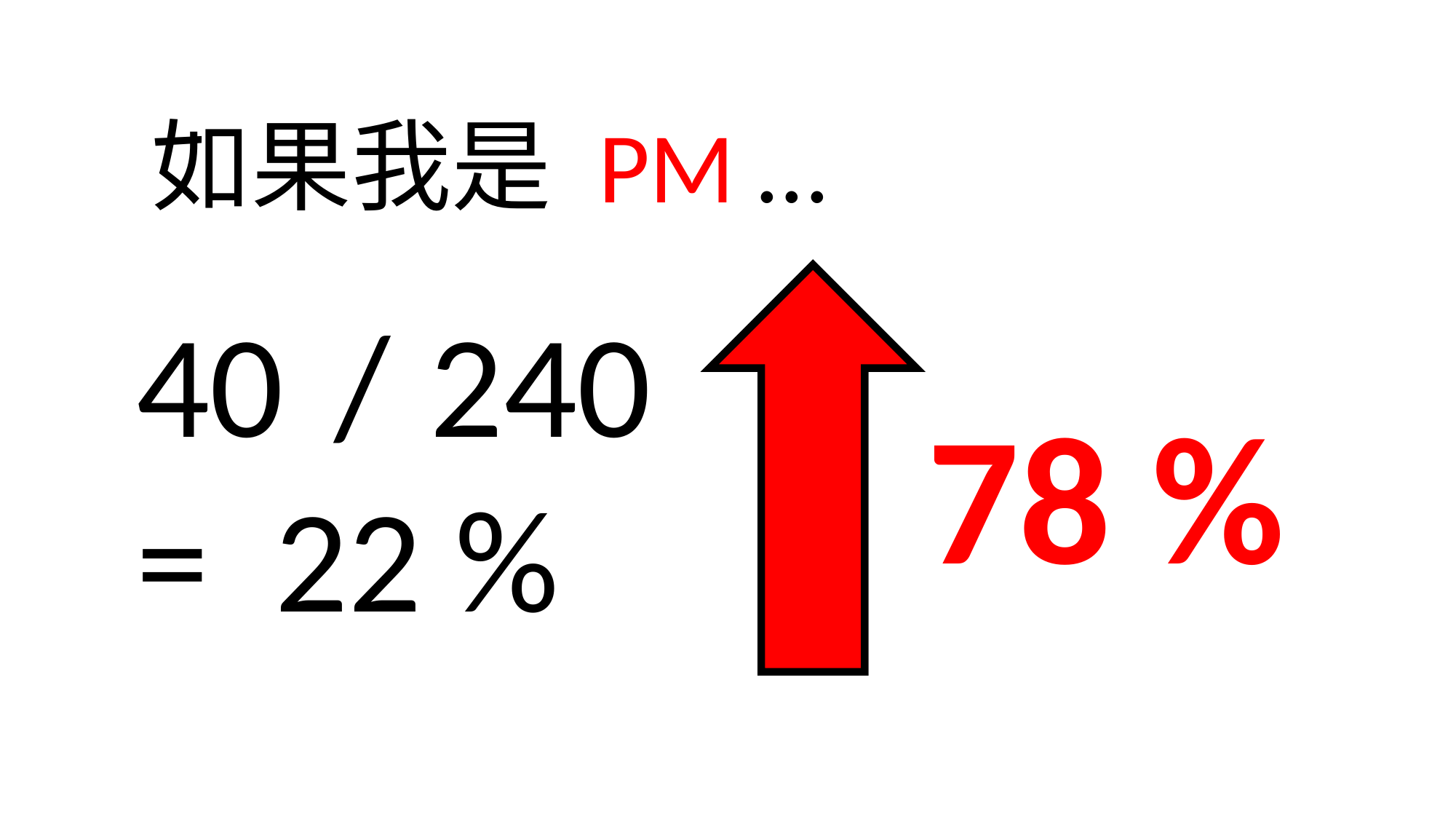

如果我是 PM …

      /
=  22 %
40
240
78 %